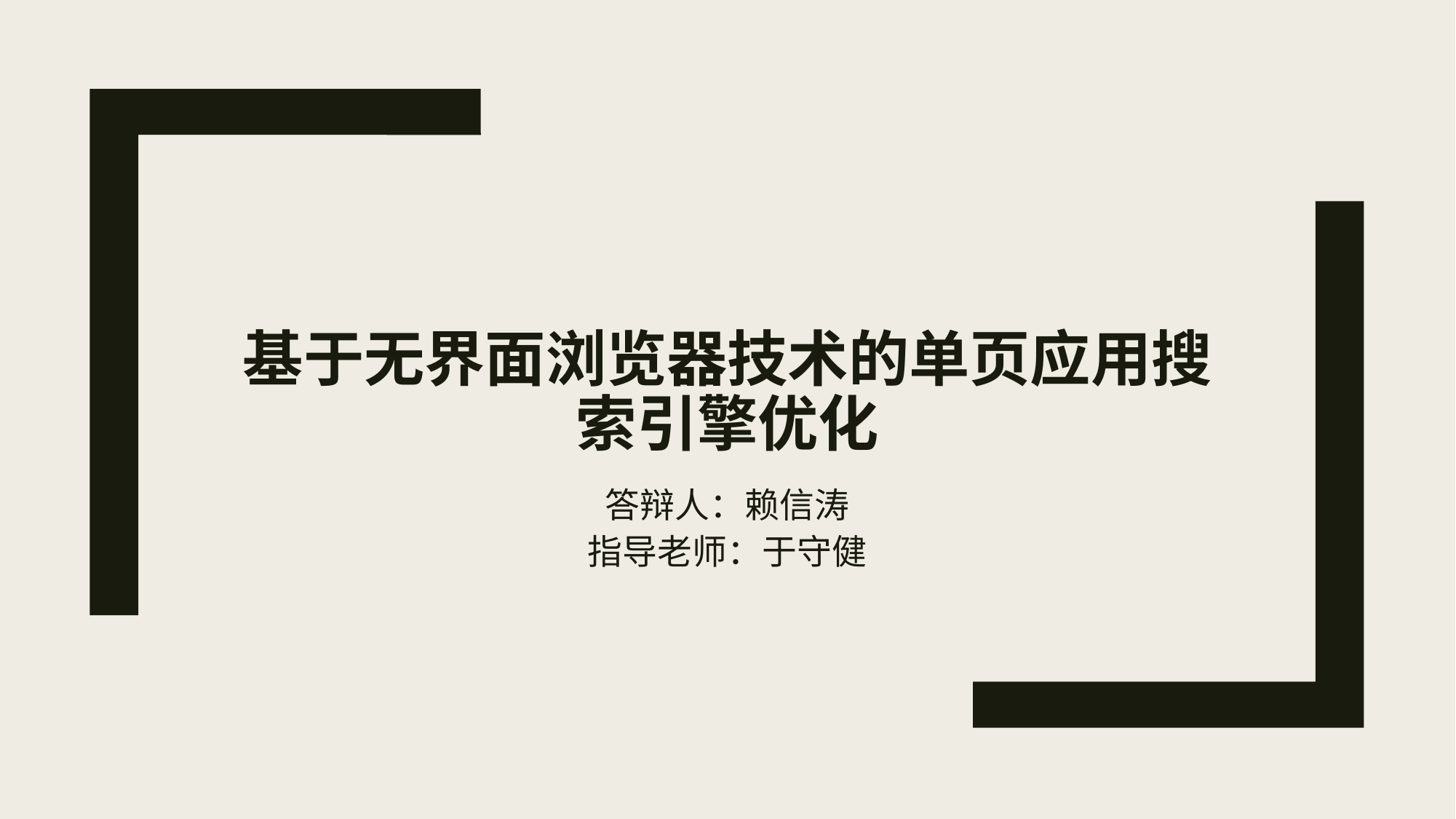

# 基于无界面浏览器技术的单页应用搜索引擎优化
答辩人：赖信涛
指导老师：于守健